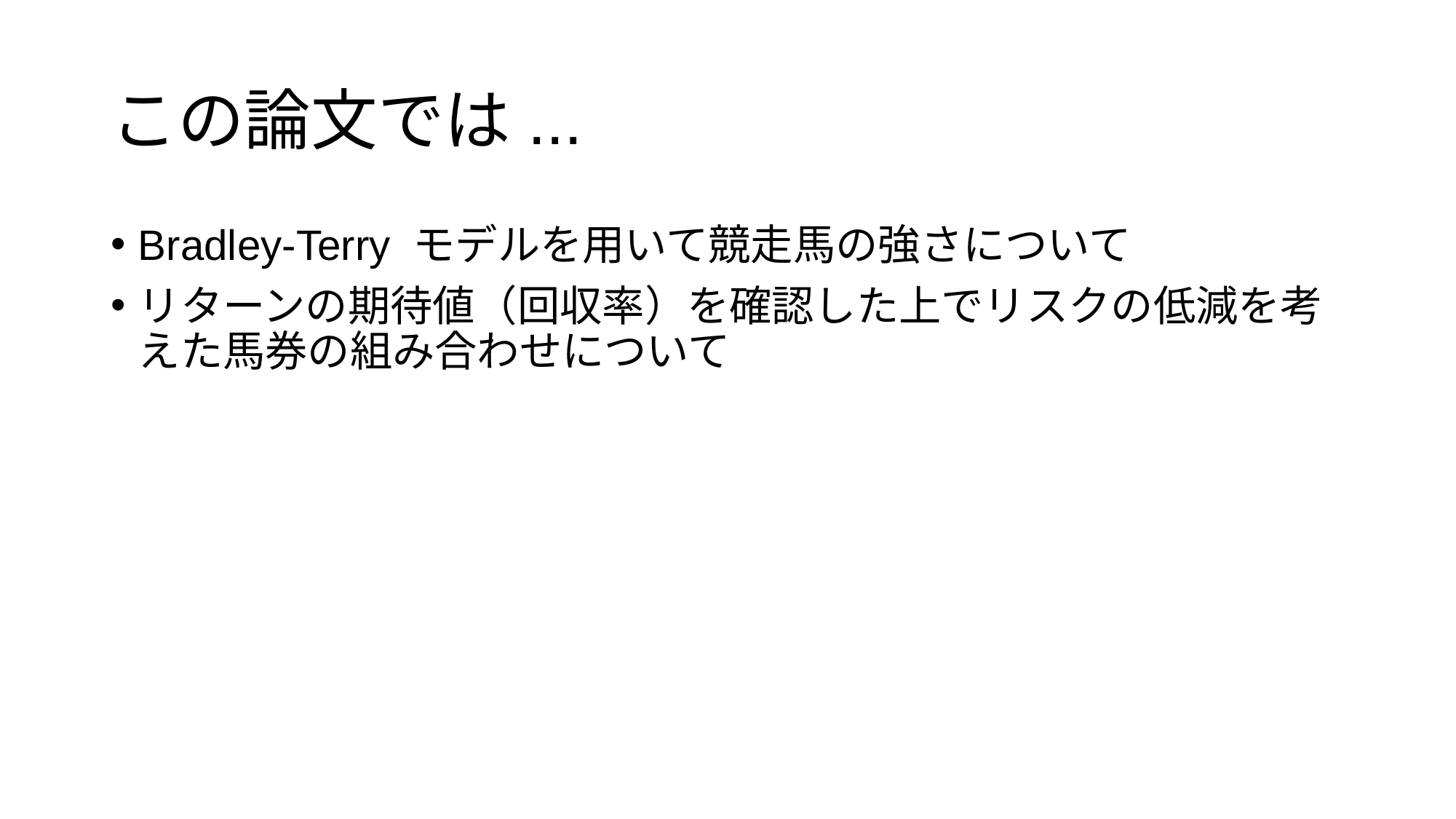

# この論文では...
Bradley-Terry モデルを用いて競走馬の強さについて
リターンの期待値（回収率）を確認した上でリスクの低減を考えた馬券の組み合わせについて